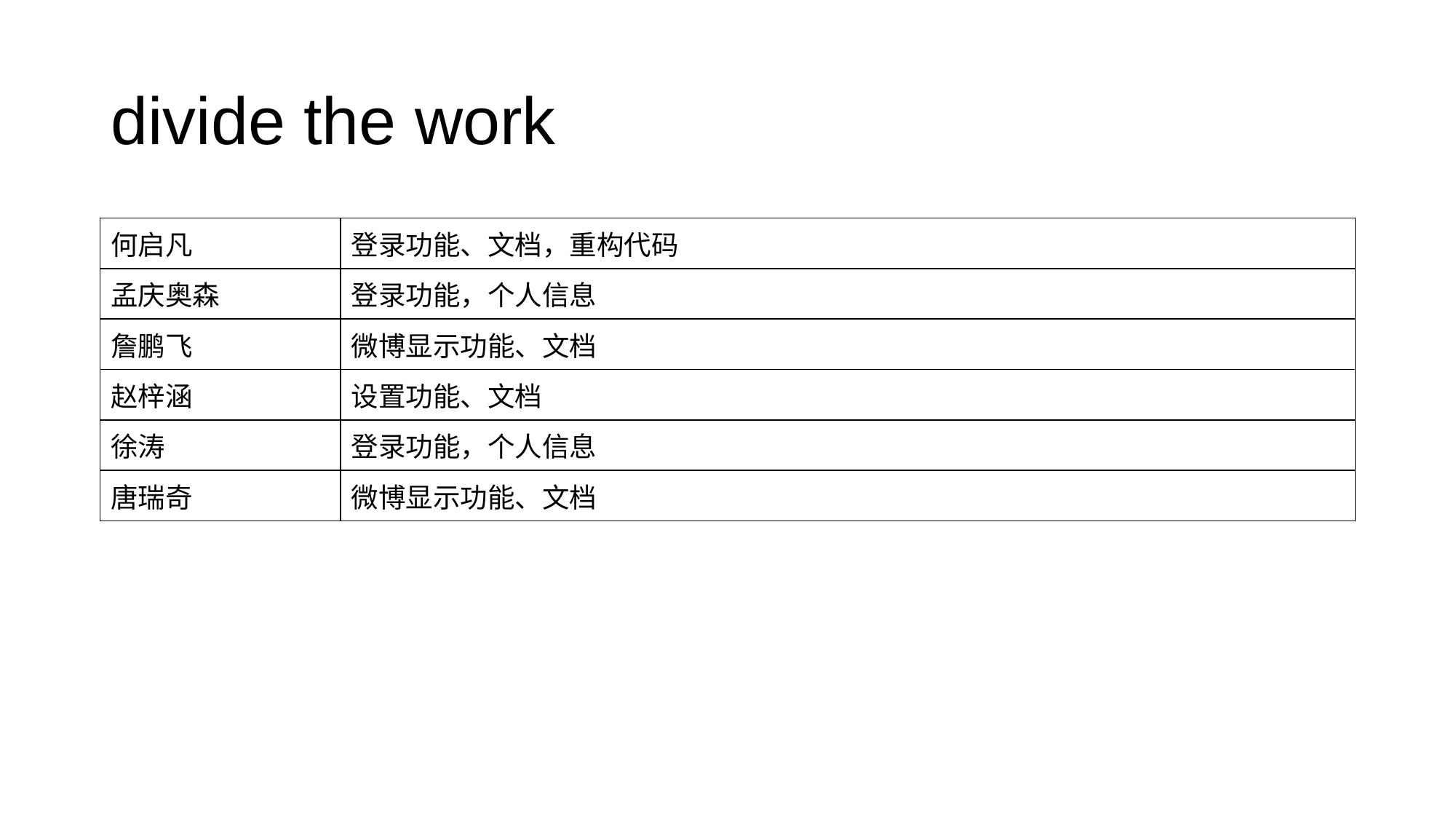

# divide the work
| 何启凡 | 登录功能、文档，重构代码 |
| --- | --- |
| 孟庆奥森 | 登录功能，个人信息 |
| 詹鹏飞 | 微博显示功能、文档 |
| 赵梓涵 | 设置功能、文档 |
| 徐涛 | 登录功能，个人信息 |
| 唐瑞奇 | 微博显示功能、文档 |